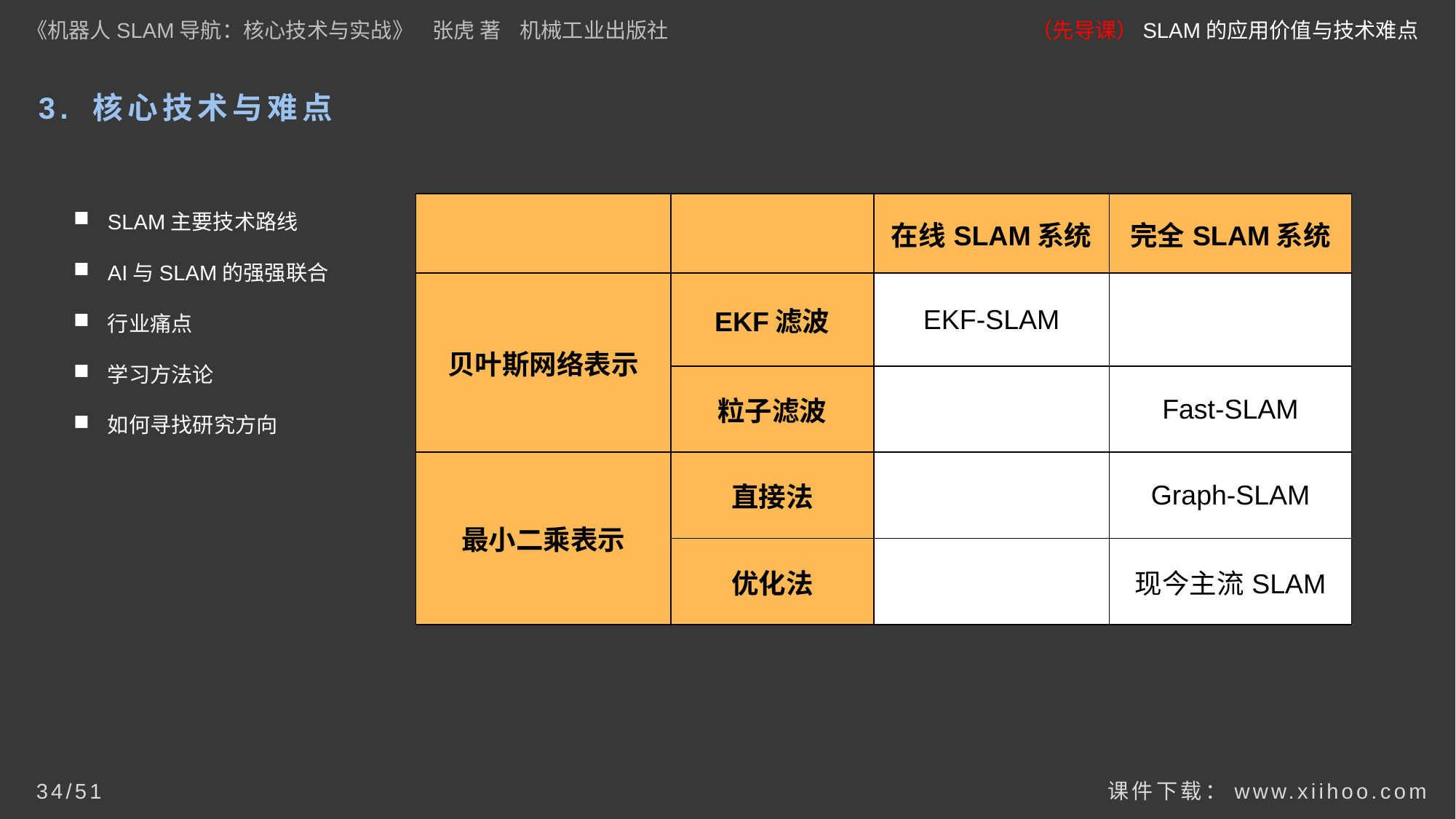

《机器人SLAM导航：核心技术与实战》    张虎 著    机械工业出版社
（先导课）SLAM的应用价值与技术难点
3. 核心技术与难点
SLAM主要技术路线
AI与SLAM的强强联合
行业痛点
学习方法论
如何寻找研究方向
|  |  | 在线SLAM系统 | 完全SLAM系统 |
| --- | --- | --- | --- |
| 贝叶斯网络表示 | EKF滤波 | EKF-SLAM |  |
|  | 粒子滤波 |  | Fast-SLAM |
| 最小二乘表示 | 直接法 |  | Graph-SLAM |
|  | 优化法 |  | 现今主流SLAM |
课件下载：www.xiihoo.com
34/51